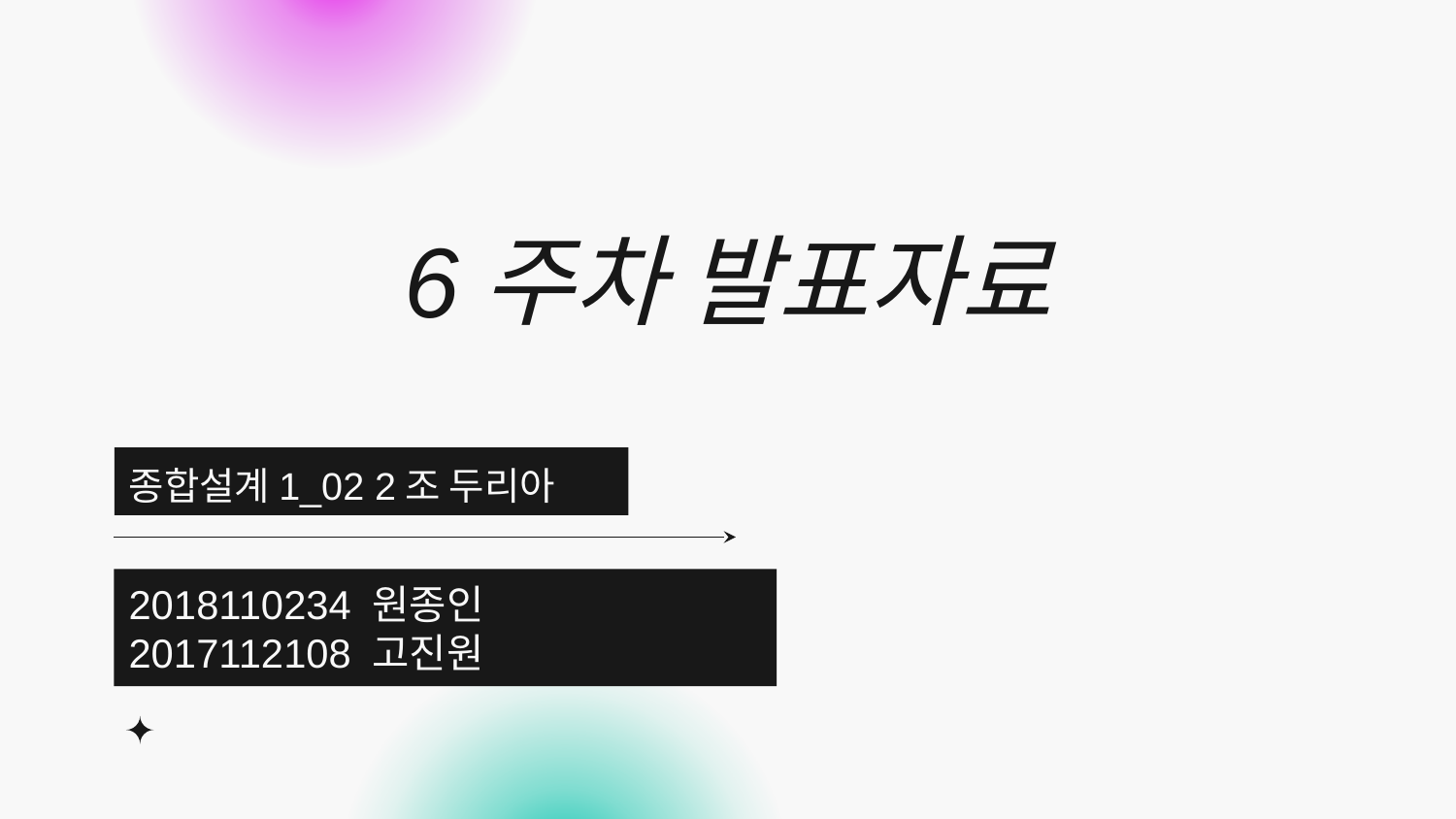

# 6주차 발표자료
종합설계1_02 2조 두리아
2018110234 원종인
2017112108 고진원